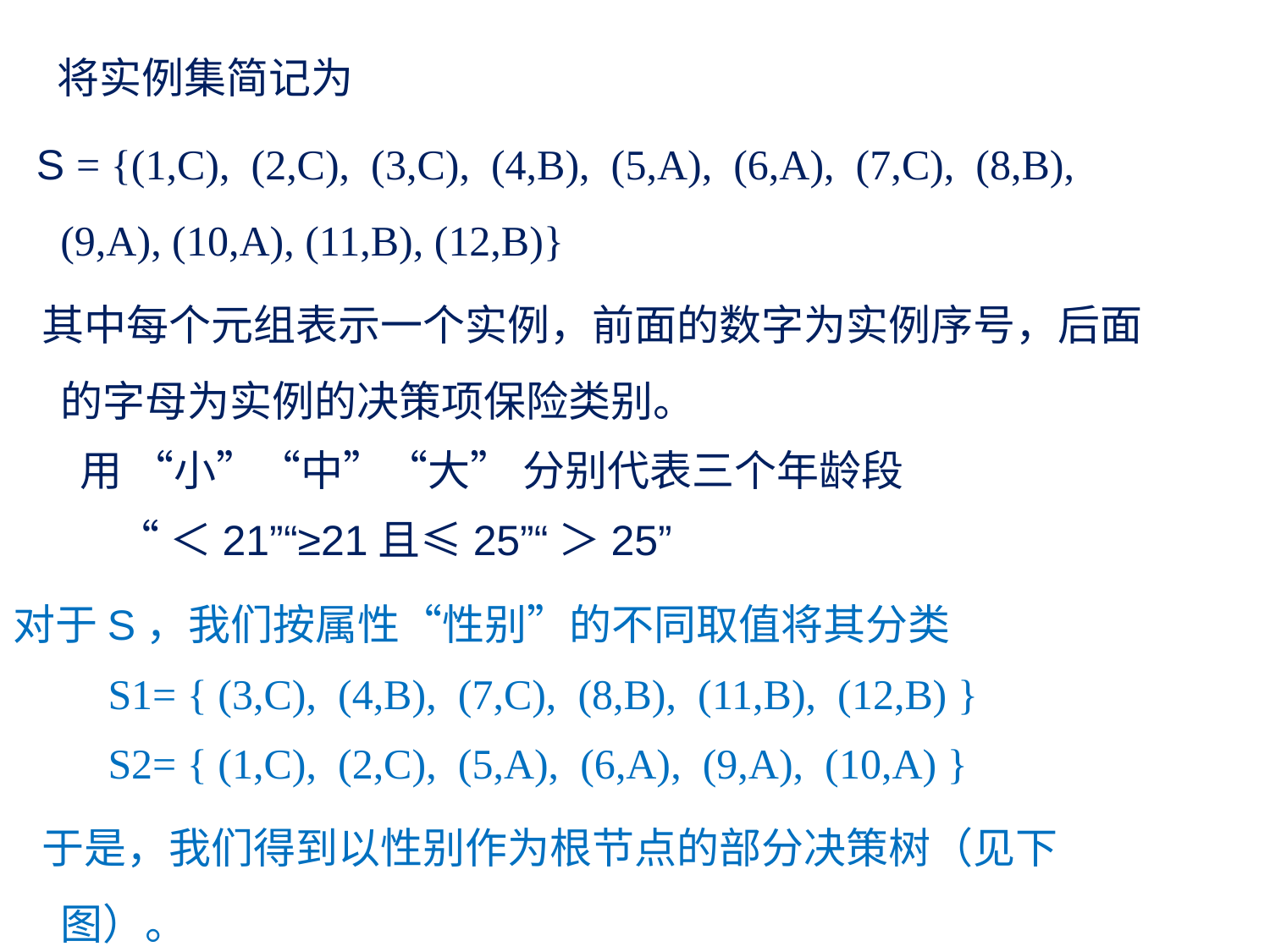

将实例集简记为
  S = {(1,C),  (2,C),  (3,C),  (4,B),  (5,A),  (6,A),  (7,C),  (8,B), (9,A), (10,A), (11,B), (12,B)}
  其中每个元组表示一个实例，前面的数字为实例序号，后面的字母为实例的决策项保险类别。
      用 “小”“中”“大” 分别代表三个年龄段
           “＜21”“≥21且≤25”“＞25”
对于S，我们按属性“性别”的不同取值将其分类
         S1= { (3,C),  (4,B),  (7,C),  (8,B),  (11,B),  (12,B) }
         S2= { (1,C),  (2,C),  (5,A),  (6,A),  (9,A),  (10,A) }
  于是，我们得到以性别作为根节点的部分决策树（见下图）。